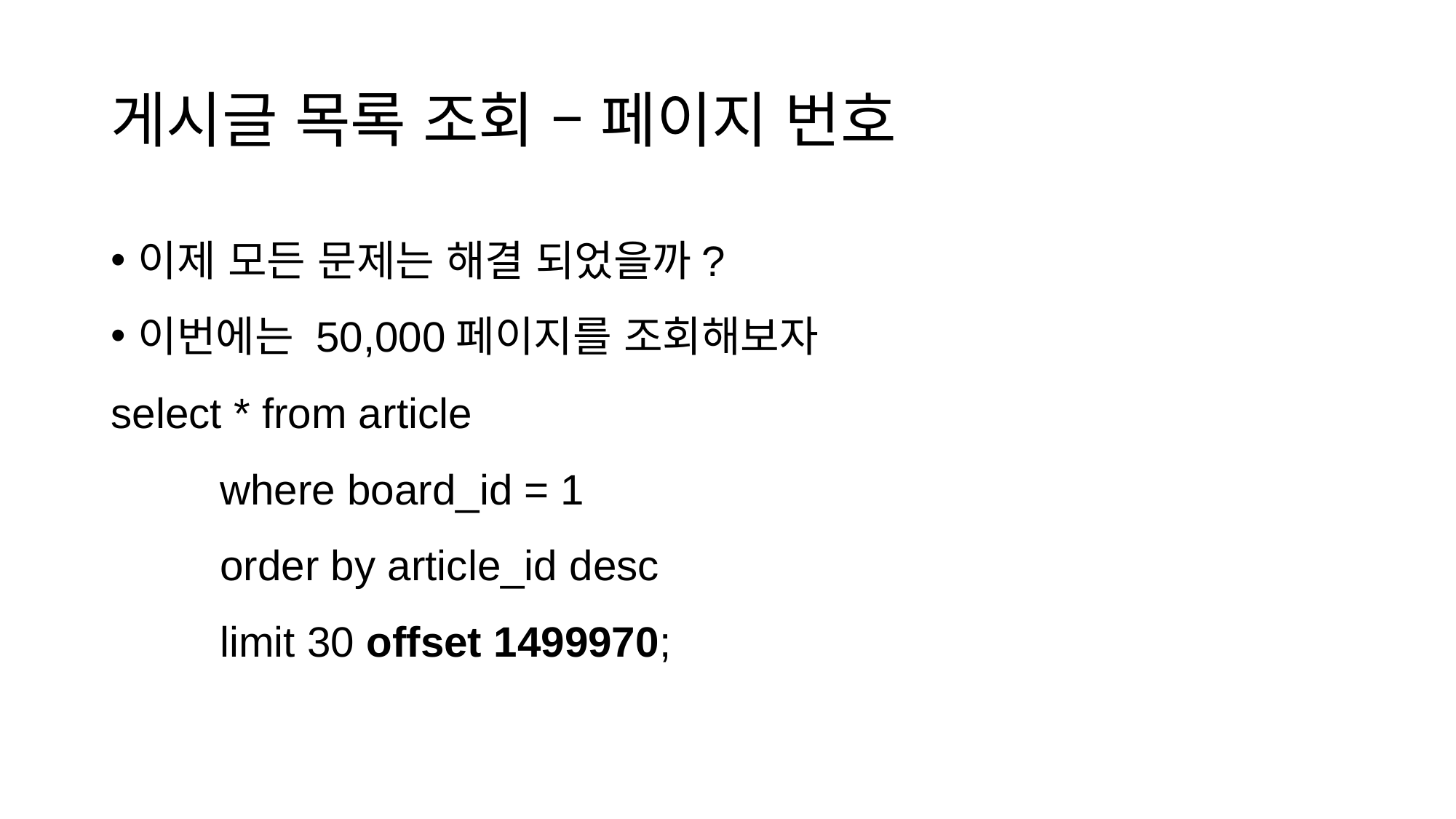

# 게시글 목록 조회 – 페이지 번호
이제 모든 문제는 해결 되었을까?
이번에는 50,000페이지를 조회해보자
select * from article
	where board_id = 1
	order by article_id desc
	limit 30 offset 1499970;